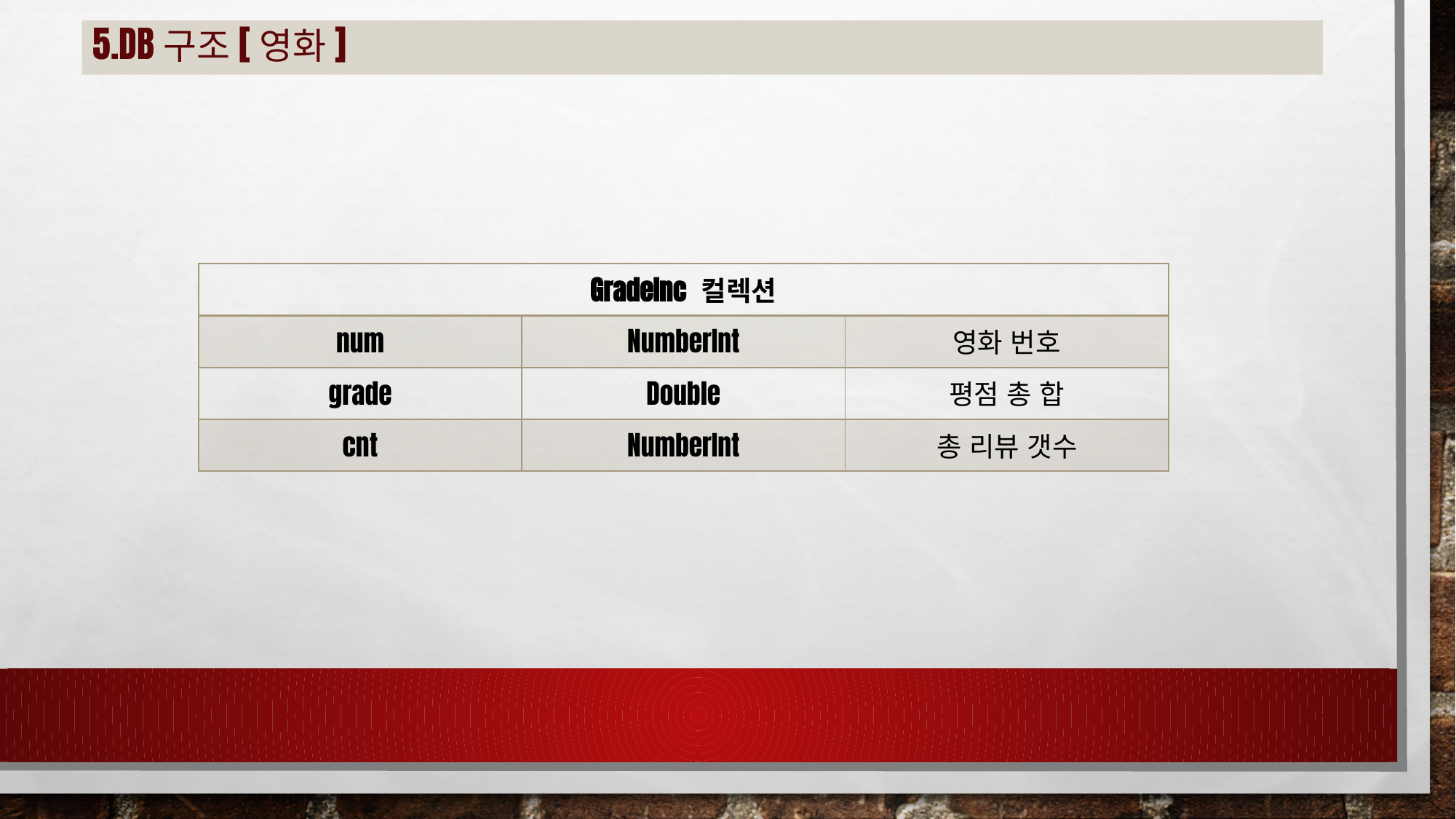

# 5.DB구조[영화]
| GradeInc 컬렉션 |  |  |
| --- | --- | --- |
| num | NumberInt | 영화 번호 |
| grade | Double | 평점 총 합 |
| cnt | NumberInt | 총 리뷰 갯수 |